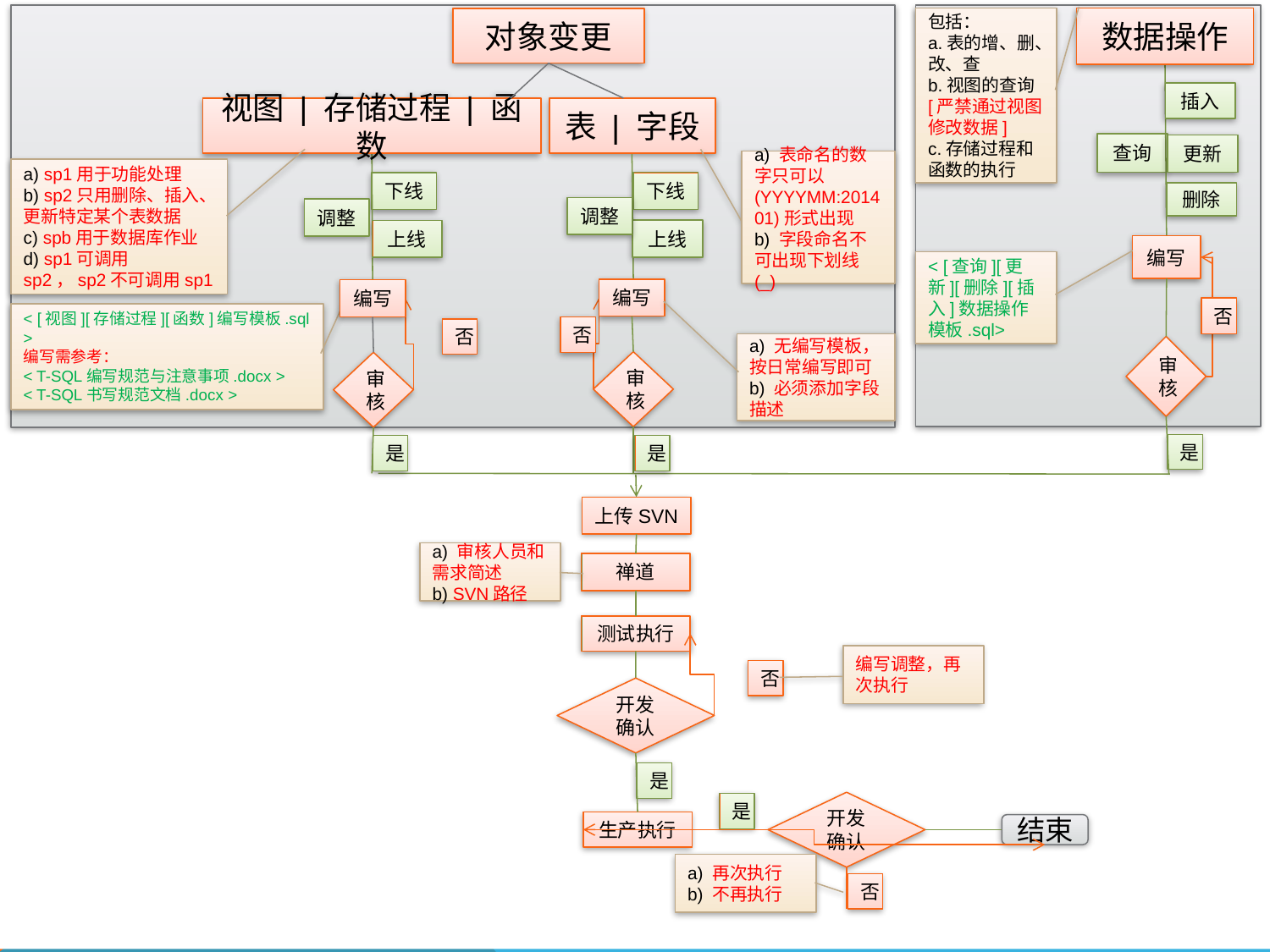

对象变更
视图 | 存储过程 | 函数
表 | 字段
a) 表命名的数字只可以(YYYYMM:201401)形式出现
b) 字段命名不可出现下划线(_)
a) sp1用于功能处理
b) sp2只用删除、插入、更新特定某个表数据
c) spb用于数据库作业
d) sp1可调用sp2，sp2不可调用sp1
下线
下线
调整
调整
上线
上线
编写
编写
< [视图][存储过程][函数]编写模板.sql >
编写需参考：
< T-SQL编写规范与注意事项.docx >
< T-SQL书写规范文档.docx >
否
否
a) 无编写模板，按日常编写即可
b) 必须添加字段描述
审核
审核
是
是

数据操作
包括：
a.表的增、删、改、查
b.视图的查询[严禁通过视图修改数据]
c.存储过程和函数的执行
插入
查询
更新
删除
编写
< [查询][更新][删除][插入]数据操作模板.sql>
否
审核
是
上传SVN
a) 审核人员和需求简述
b) SVN路径
禅道
测试执行
编写调整，再次执行
否
开发确认
是
开发确认
是
生产执行
结束
a) 再次执行
b) 不再执行
否